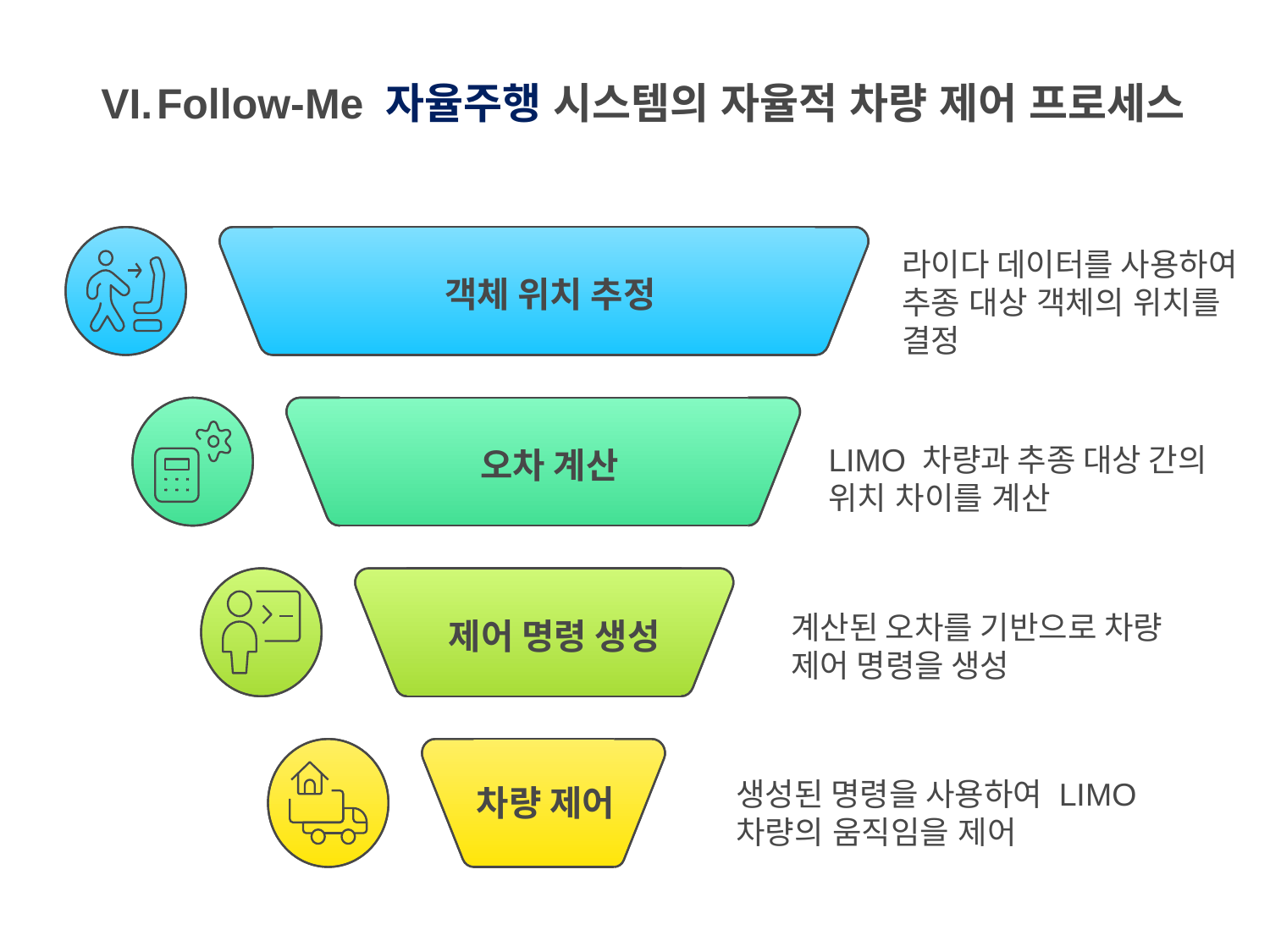

Follow-Me 자율주행 시스템의 자율적 차량 제어 프로세스

객체 위치 추정

오차 계산

제어 명령 생성

차량 제어
라이다 데이터를 사용하여 추종 대상 객체의 위치를 결정
LIMO 차량과 추종 대상 간의 위치 차이를 계산
계산된 오차를 기반으로 차량 제어 명령을 생성
생성된 명령을 사용하여 LIMO 차량의 움직임을 제어